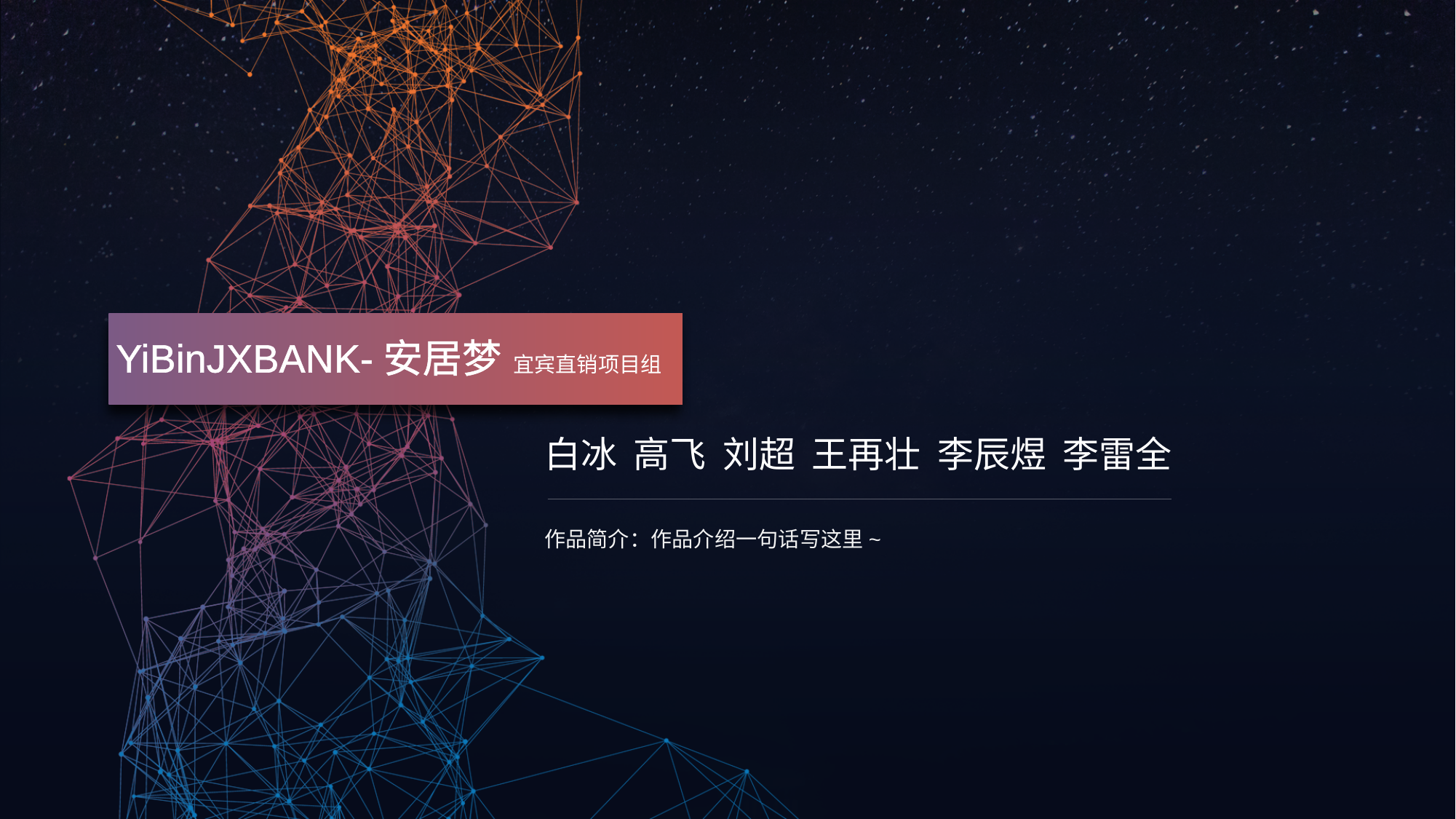

YiBinJXBANK-安居梦
宜宾直销项目组
白冰  高飞  刘超  王再壮  李辰煜  李雷全

作品简介：作品介绍一句话写这里~